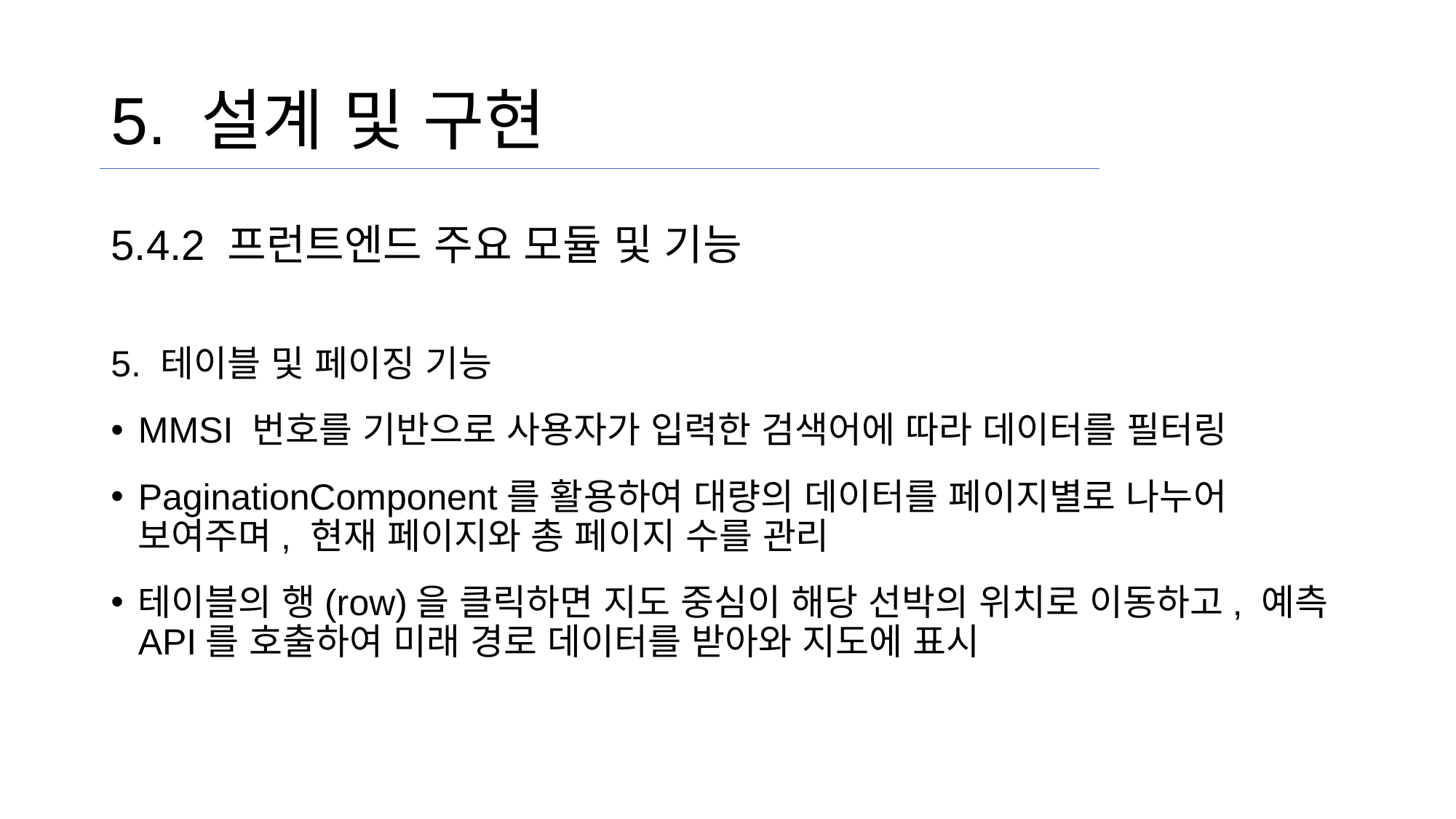

# 5. 설계 및 구현
5.4.2 프런트엔드 주요 모듈 및 기능

5. 테이블 및 페이징 기능
MMSI 번호를 기반으로 사용자가 입력한 검색어에 따라 데이터를 필터링
PaginationComponent를 활용하여 대량의 데이터를 페이지별로 나누어 보여주며, 현재 페이지와 총 페이지 수를 관리
테이블의 행(row)을 클릭하면 지도 중심이 해당 선박의 위치로 이동하고, 예측 API를 호출하여 미래 경로 데이터를 받아와 지도에 표시